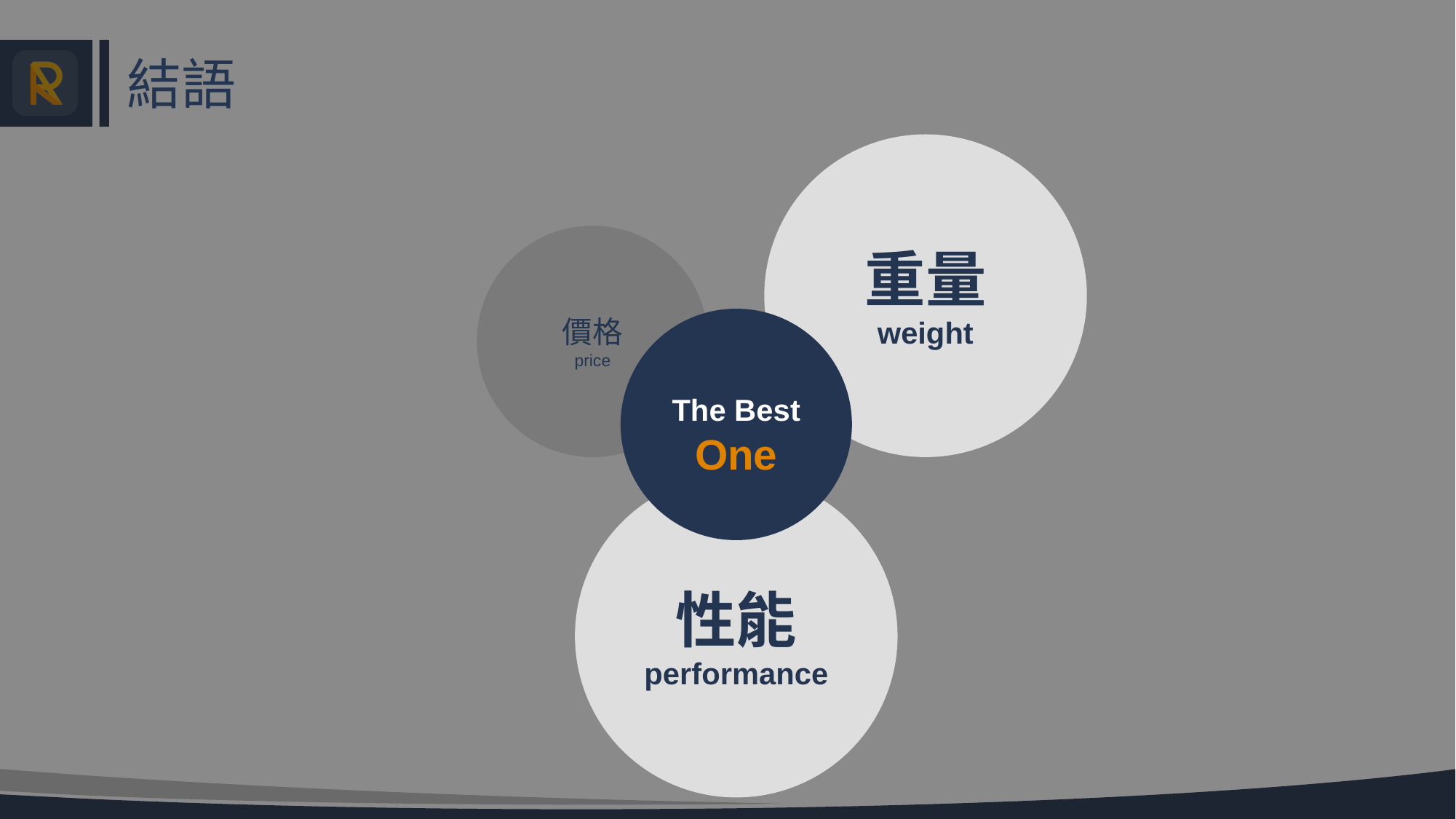

# 結語
重量
weight
價格
price

The Best
One
性能
performance